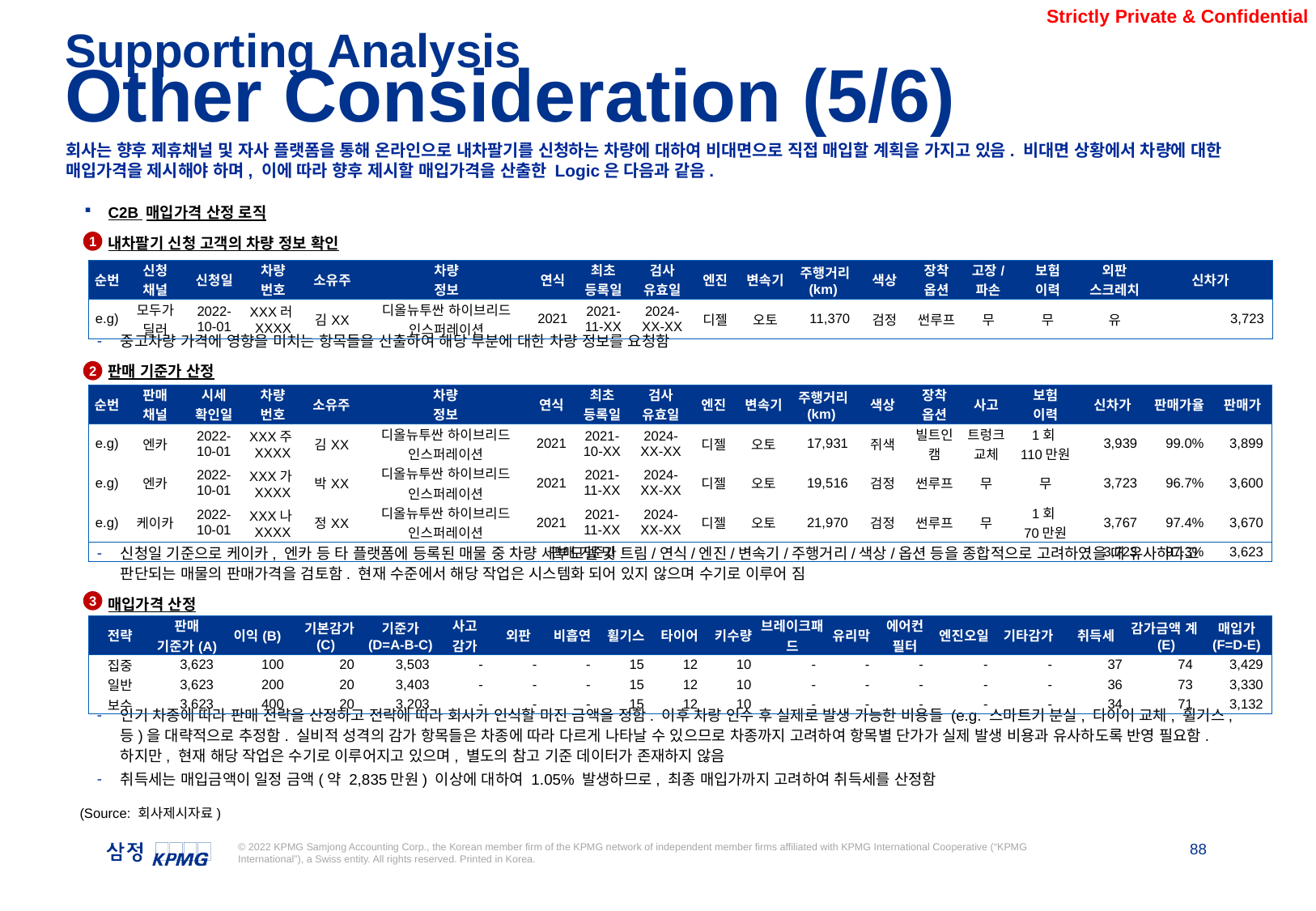

Supporting Analysis
Other Consideration (5/6)
회사는 향후 제휴채널 및 자사 플랫폼을 통해 온라인으로 내차팔기를 신청하는 차량에 대하여 비대면으로 직접 매입할 계획을 가지고 있음. 비대면 상황에서 차량에 대한 매입가격을 제시해야 하며, 이에 따라 향후 제시할 매입가격을 산출한 Logic은 다음과 같음.
C2B 매입가격 산정 로직
내차팔기 신청 고객의 차량 정보 확인

중고차량 가격에 영향을 미치는 항목들을 산출하여 해당 부분에 대한 차량 정보를 요청함
판매 기준가 산정

신청일 기준으로 케이카, 엔카 등 타 플랫폼에 등록된 매물 중 차량 세부모델 및 트림/연식/엔진/변속기/주행거리/색상/옵션 등을 종합적으로 고려하였을 때 유사하다고 판단되는 매물의 판매가격을 검토함. 현재 수준에서 해당 작업은 시스템화 되어 있지 않으며 수기로 이루어 짐
매입가격 산정

인기 차종에 따라 판매 전략을 산정하고 전략에 따라 회사가 인식할 마진 금액을 정함. 이후 차량 인수 후 실제로 발생 가능한 비용들 (e.g. 스마트키 분실, 타이어 교체, 휠기스, 등)을 대략적으로 추정함. 실비적 성격의 감가 항목들은 차종에 따라 다르게 나타날 수 있으므로 차종까지 고려하여 항목별 단가가 실제 발생 비용과 유사하도록 반영 필요함. 하지만, 현재 해당 작업은 수기로 이루어지고 있으며, 별도의 참고 기준 데이터가 존재하지 않음
취득세는 매입금액이 일정 금액(약 2,835만원) 이상에 대하여 1.05% 발생하므로, 최종 매입가까지 고려하여 취득세를 산정함

1
| 순번 | 신청 채널 | 신청일 | 차량 번호 | 소유주 | 차량 정보 | 연식 | 최초 등록일 | 검사 유효일 | 엔진 | 변속기 | 주행거리 (km) | 색상 | 장착 옵션 | 고장/ 파손 | 보험 이력 | 외판 스크레치 | 신차가 |
| --- | --- | --- | --- | --- | --- | --- | --- | --- | --- | --- | --- | --- | --- | --- | --- | --- | --- |
| e.g) | 모두가 딜러 | 2022-10-01 | XXX러XXXX | 김XX | 디올뉴투싼 하이브리드 인스퍼레이션 | 2021 | 2021- 11-XX | 2024- XX-XX | 디젤 | 오토 | 11,370 | 검정 | 썬루프 | 무 | 무 | 유 | 3,723 |
2
| 순번 | 판매 채널 | 시세 확인일 | 차량 번호 | 소유주 | 차량 정보 | 연식 | 최초 등록일 | 검사 유효일 | 엔진 | 변속기 | 주행거리 (km) | 색상 | 장착 옵션 | 사고 | 보험 이력 | 신차가 | 판매가율 | 판매가 |
| --- | --- | --- | --- | --- | --- | --- | --- | --- | --- | --- | --- | --- | --- | --- | --- | --- | --- | --- |
| e.g) | 엔카 | 2022-10-01 | XXX주XXXX | 김XX | 디올뉴투싼 하이브리드 인스퍼레이션 | 2021 | 2021- 10-XX | 2024- XX-XX | 디젤 | 오토 | 17,931 | 쥐색 | 빌트인 캠 | 트렁크교체 | 1회 110만원 | 3,939 | 99.0% | 3,899 |
| e.g) | 엔카 | 2022-10-01 | XXX가XXXX | 박XX | 디올뉴투싼 하이브리드 인스퍼레이션 | 2021 | 2021- 11-XX | 2024- XX-XX | 디젤 | 오토 | 19,516 | 검정 | 썬루프 | 무 | 무 | 3,723 | 96.7% | 3,600 |
| e.g) | 케이카 | 2022-10-01 | XXX나XXXX | 정XX | 디올뉴투싼 하이브리드 인스퍼레이션 | 2021 | 2021- 11-XX | 2024- XX-XX | 디젤 | 오토 | 21,970 | 검정 | 썬루프 | 무 | 1회 70만원 | 3,767 | 97.4% | 3,670 |
| 판매 기준가 |  |  |  |  |  |  |  |  |  |  |  |  |  |  |  | 3,723 | 97.3% | 3,623 |
3
| 전략 | 판매 기준가(A) | 이익(B) | 기본감가(C) | 기준가 (D=A-B-C) | 사고 감가 | 외판 | 비흡연 | 휠기스 | 타이어 | 키수량 | 브레이크패드 | 유리막 | 에어컨 필터 | 엔진오일 | 기타감가 | 취득세 | 감가금액 계(E) | 매입가 (F=D-E) |
| --- | --- | --- | --- | --- | --- | --- | --- | --- | --- | --- | --- | --- | --- | --- | --- | --- | --- | --- |
| 집중 | 3,623 | 100 | 20 | 3,503 | - | - | - | 15 | 12 | 10 | - | - | - | - | - | 37 | 74 | 3,429 |
| 일반 | 3,623 | 200 | 20 | 3,403 | - | - | - | 15 | 12 | 10 | - | - | - | - | - | 36 | 73 | 3,330 |
| 보수 | 3,623 | 400 | 20 | 3,203 | - | - | - | 15 | 12 | 10 | - | - | - | - | - | 34 | 71 | 3,132 |
(Source: 회사제시자료)